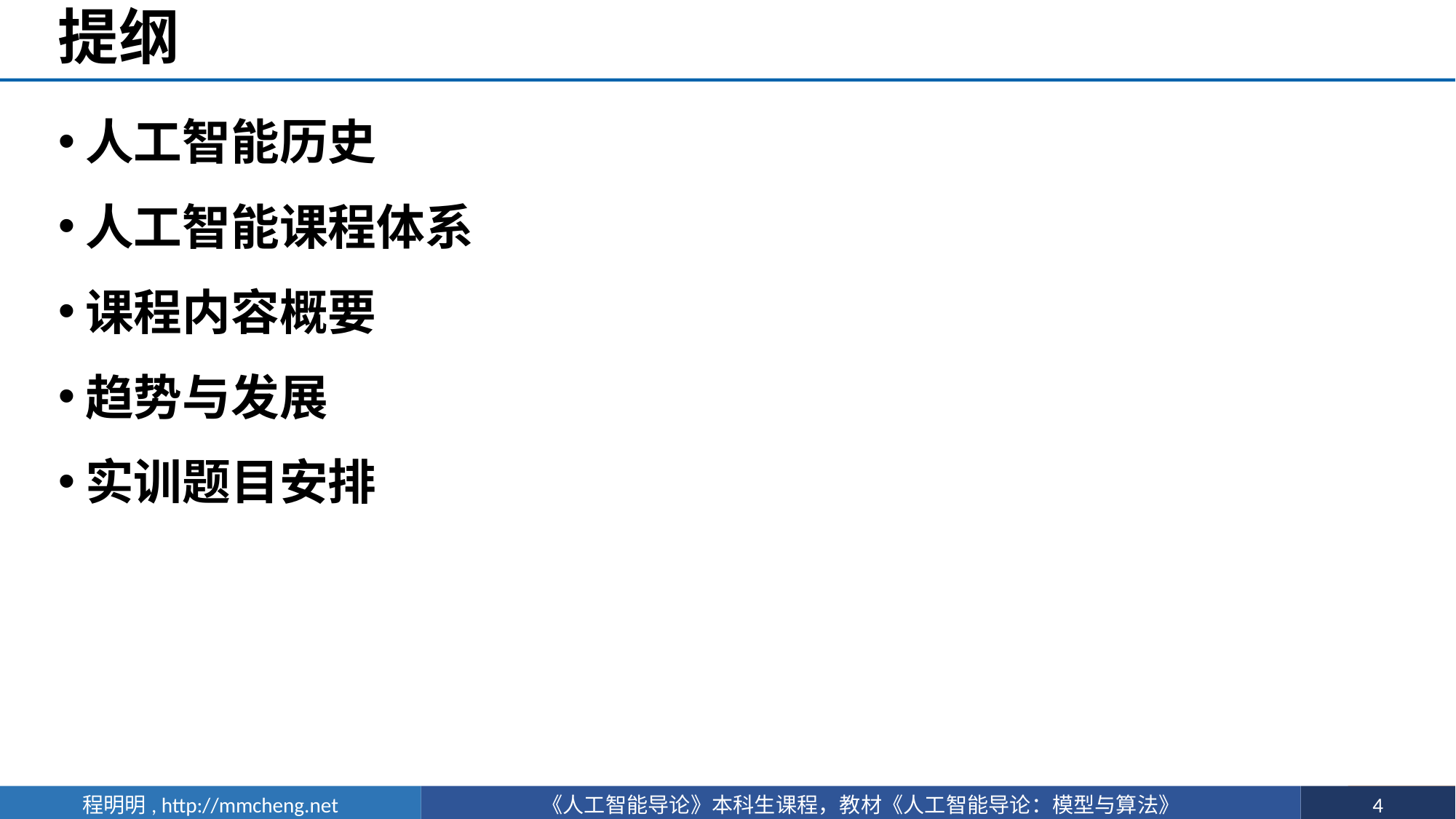

# 提纲
人工智能历史
人工智能课程体系
课程内容概要
趋势与发展
实训题目安排